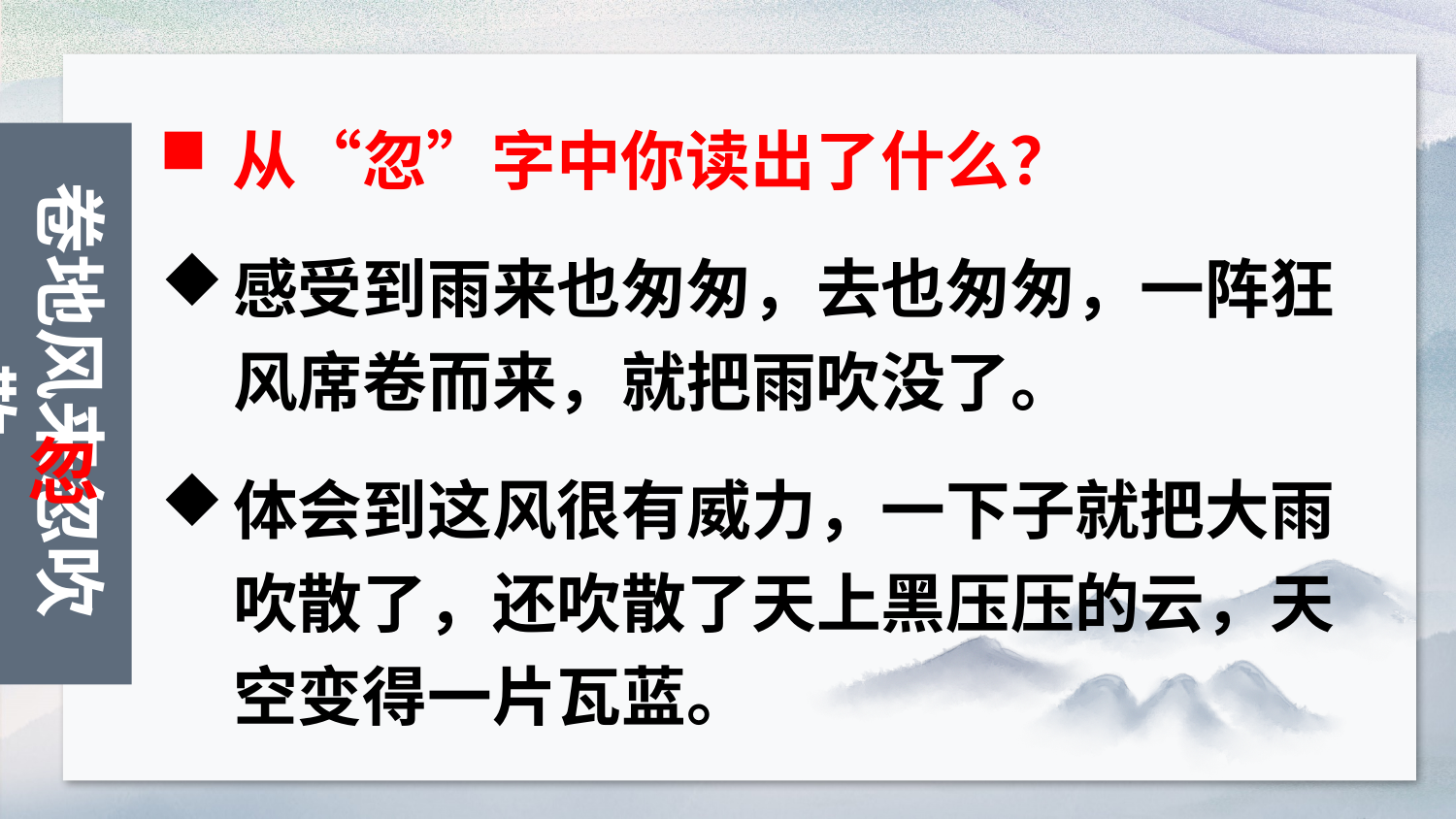

从“忽”字中你读出了什么？
卷地风来忽吹散
感受到雨来也匆匆，去也匆匆，一阵狂风席卷而来，就把雨吹没了。
忽
体会到这风很有威力，一下子就把大雨吹散了，还吹散了天上黑压压的云，天空变得一片瓦蓝。